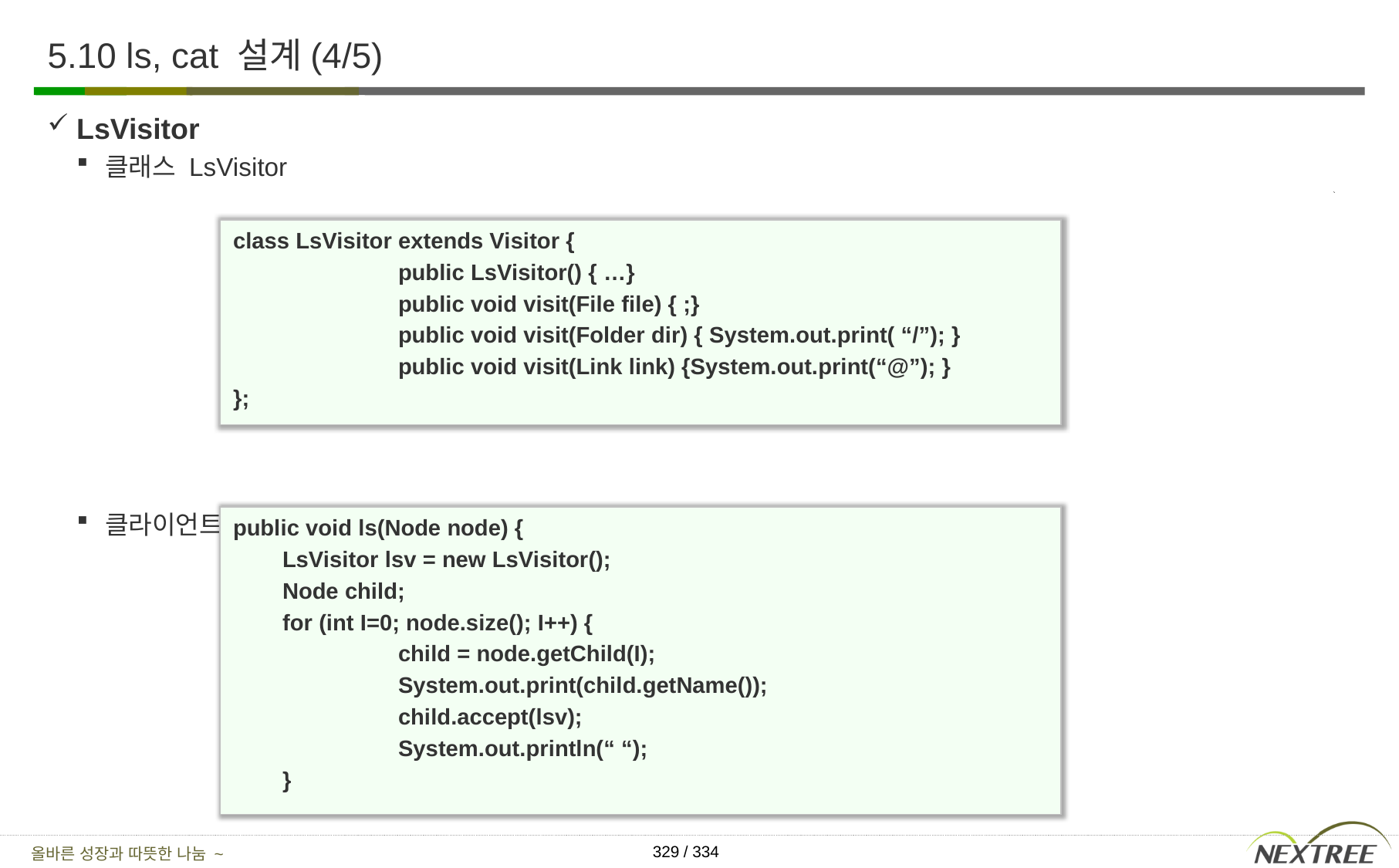

# 5.10 ls, cat 설계(4/5)
LsVisitor
클래스 LsVisitor

클라이언트에서
class LsVisitor extends Visitor {
		public LsVisitor() { …}
		public void visit(File file) { ;}
		public void visit(Folder dir) { System.out.print( “/”); }
		public void visit(Link link) {System.out.print(“@”); }
};
public void ls(Node node) {
	LsVisitor lsv = new LsVisitor();
	Node child;
	for (int I=0; node.size(); I++) {
		child = node.getChild(I);
		System.out.print(child.getName());
		child.accept(lsv);
		System.out.println(“ “);
	}